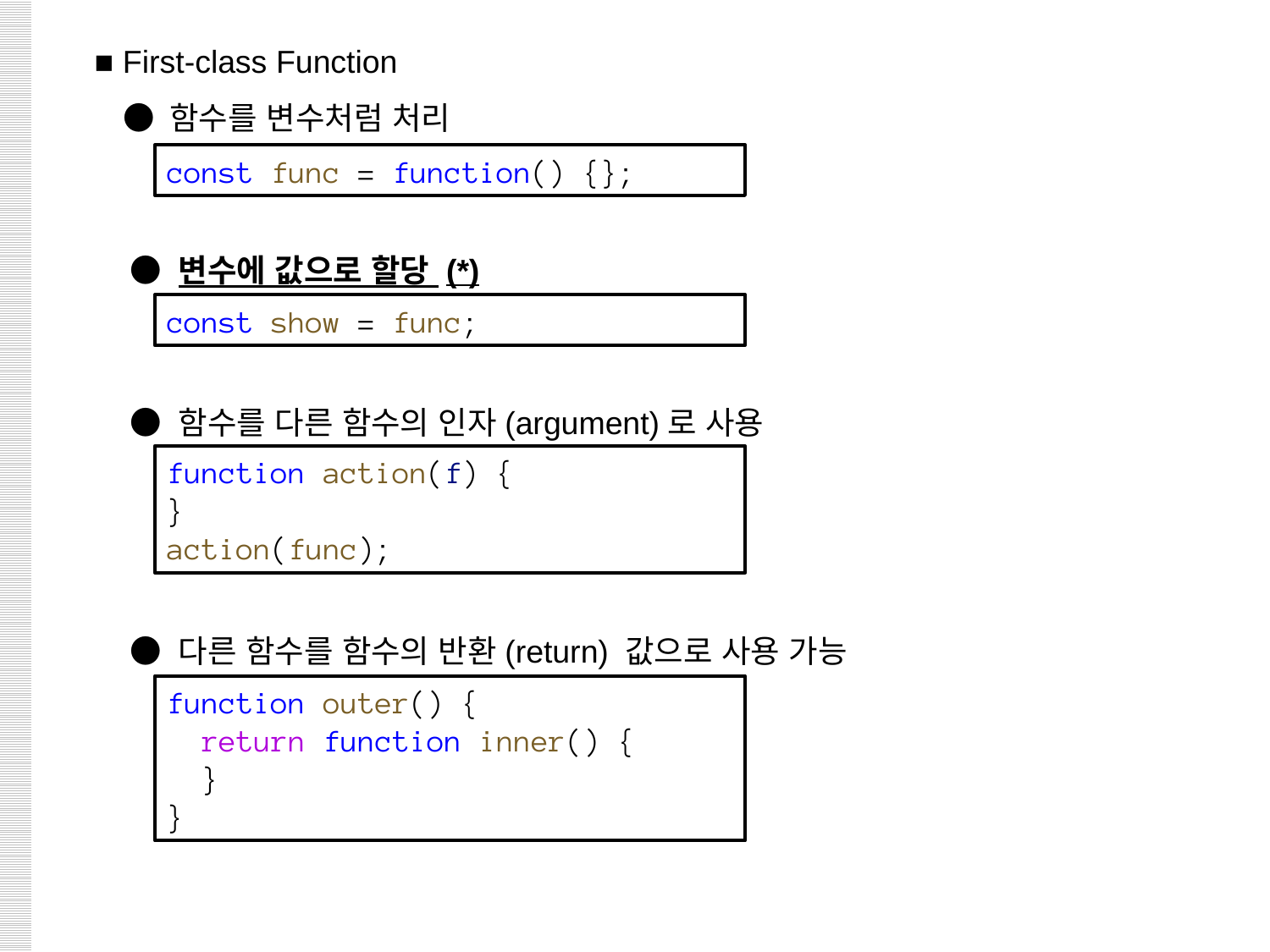

■ First-class Function
    ● 함수를 변수처럼 처리

    ● 변수에 값으로 할당 (*)

    ● 함수를 다른 함수의 인자(argument)로 사용

    ● 다른 함수를 함수의 반환(return) 값으로 사용 가능
const func = function() {};
const show = func;
function action(f) {
}
action(func);
function outer() {
  return function inner() {
  }
}